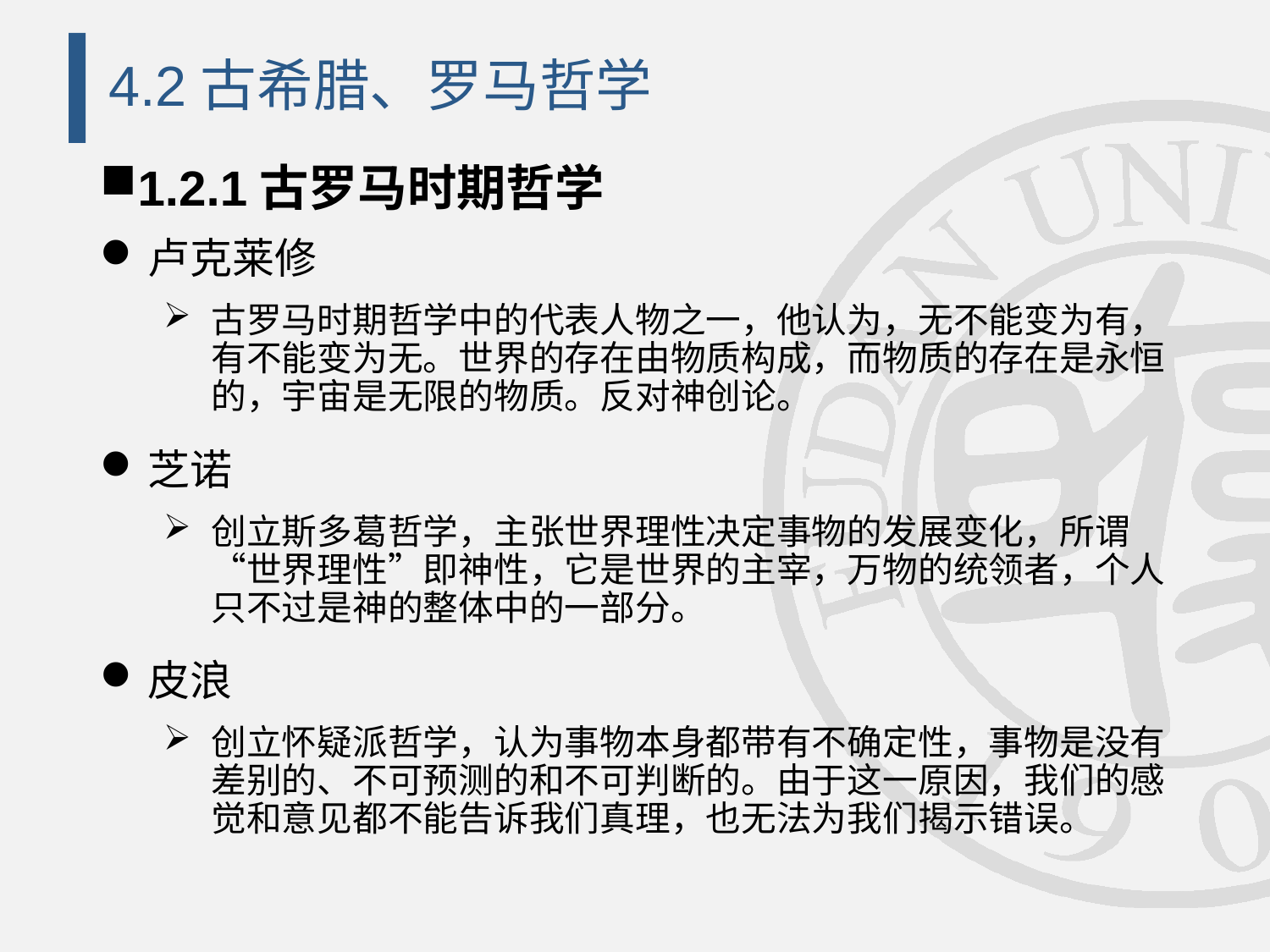

# 4.2古希腊、罗马哲学
1.2.1古罗马时期哲学
卢克莱修
古罗马时期哲学中的代表人物之一，他认为，无不能变为有，有不能变为无。世界的存在由物质构成，而物质的存在是永恒的，宇宙是无限的物质。反对神创论。
芝诺
创立斯多葛哲学，主张世界理性决定事物的发展变化，所谓“世界理性”即神性，它是世界的主宰，万物的统领者，个人只不过是神的整体中的一部分。
皮浪
创立怀疑派哲学，认为事物本身都带有不确定性，事物是没有差别的、不可预测的和不可判断的。由于这一原因，我们的感觉和意见都不能告诉我们真理，也无法为我们揭示错误。